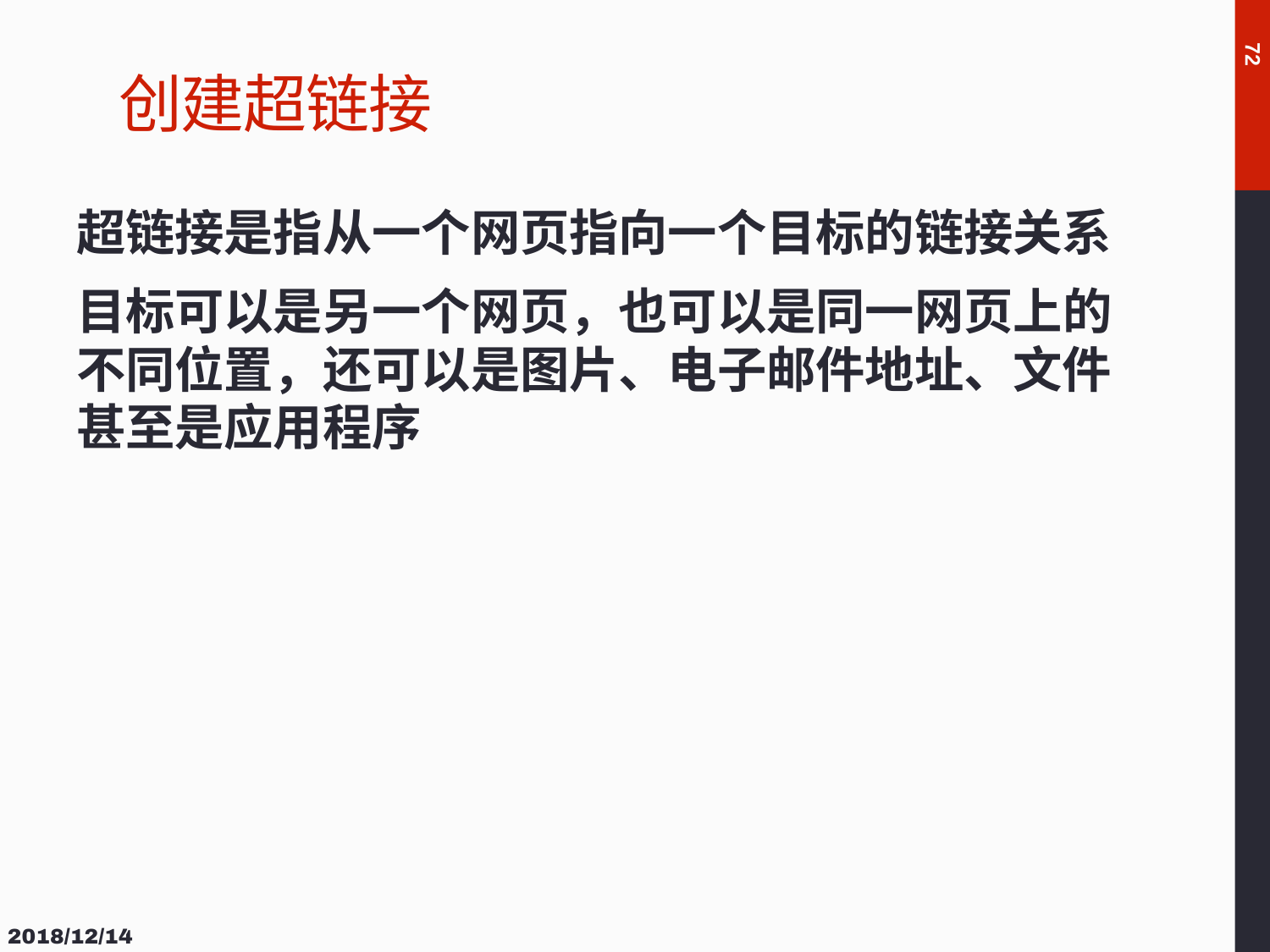

# 创建超链接
72
超链接是指从一个网页指向一个目标的链接关系
目标可以是另一个网页，也可以是同一网页上的不同位置，还可以是图片、电子邮件地址、文件甚至是应用程序
2018/12/14